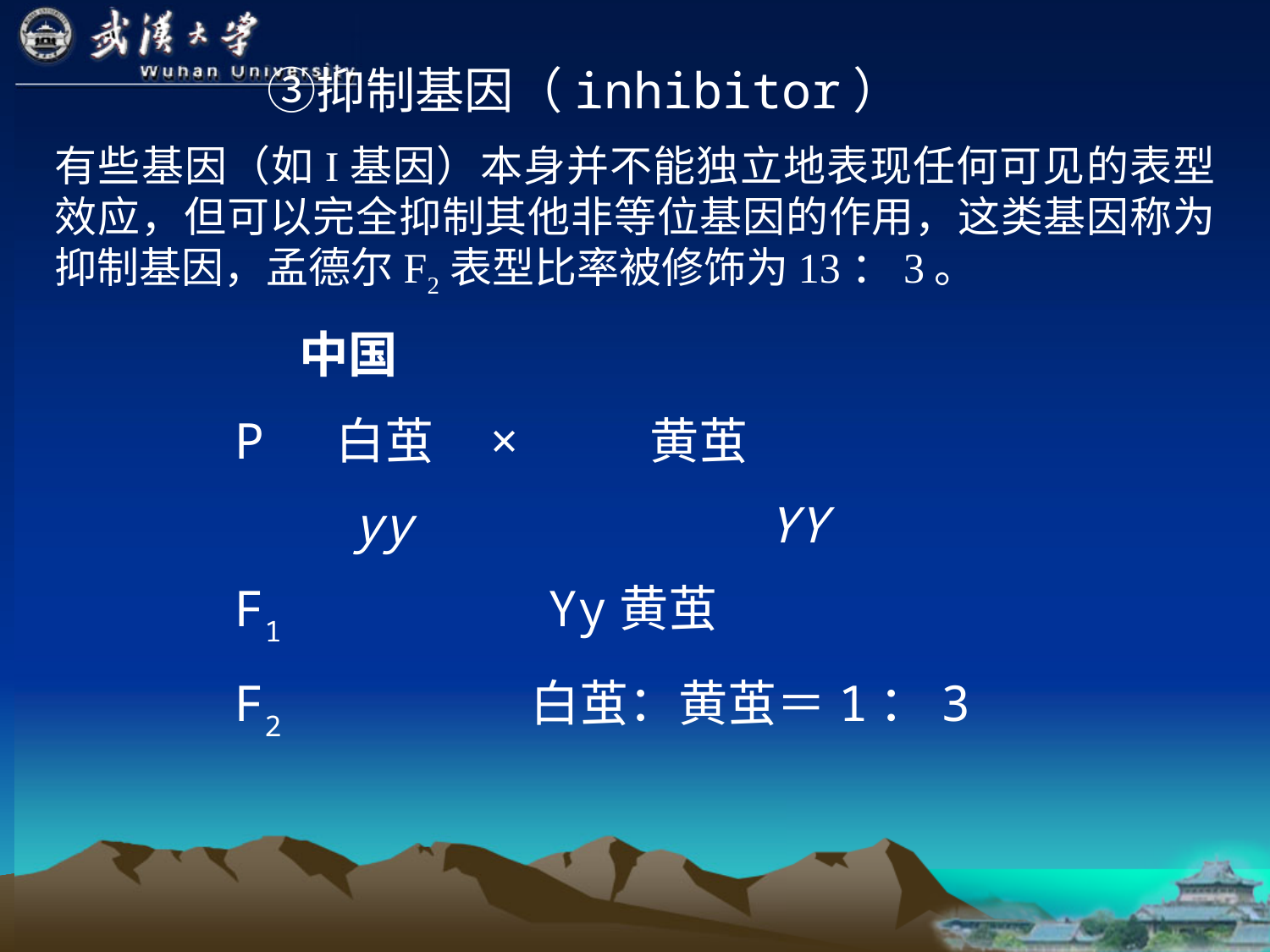

③抑制基因（inhibitor）
有些基因（如I基因）本身并不能独立地表现任何可见的表型效应，但可以完全抑制其他非等位基因的作用，这类基因称为抑制基因，孟德尔F2表型比率被修饰为13：3。
中国

P  白茧    ×    黄茧
    yy            YY
F1         Yy黄茧
F2        白茧：黄茧＝1：3